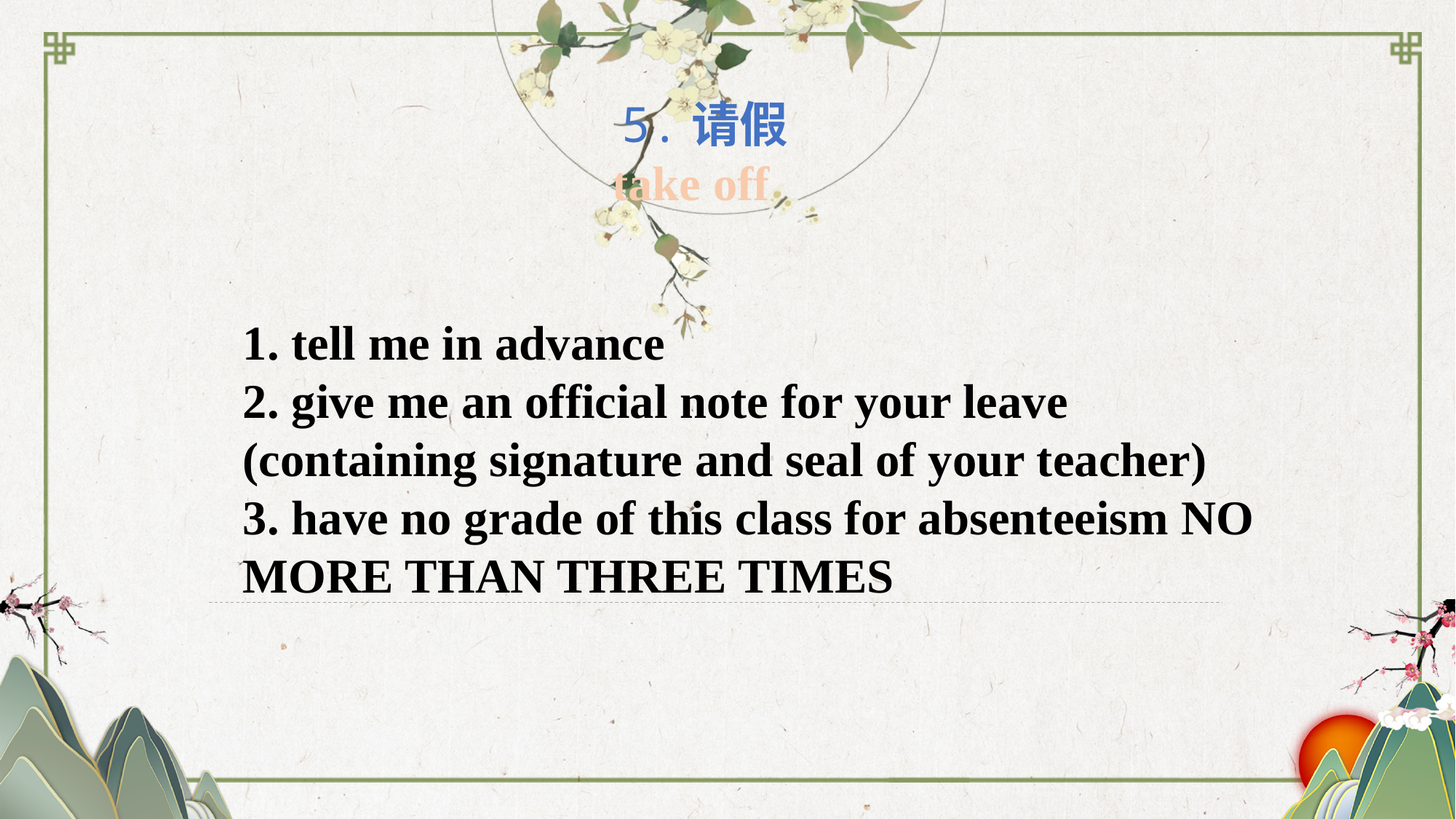

5.请假
    take off
1. tell me in advance
2. give me an official note for your leave       (containing signature and seal of your teacher)
3. have no grade of this class for absenteeism NO MORE THAN THREE TIMES